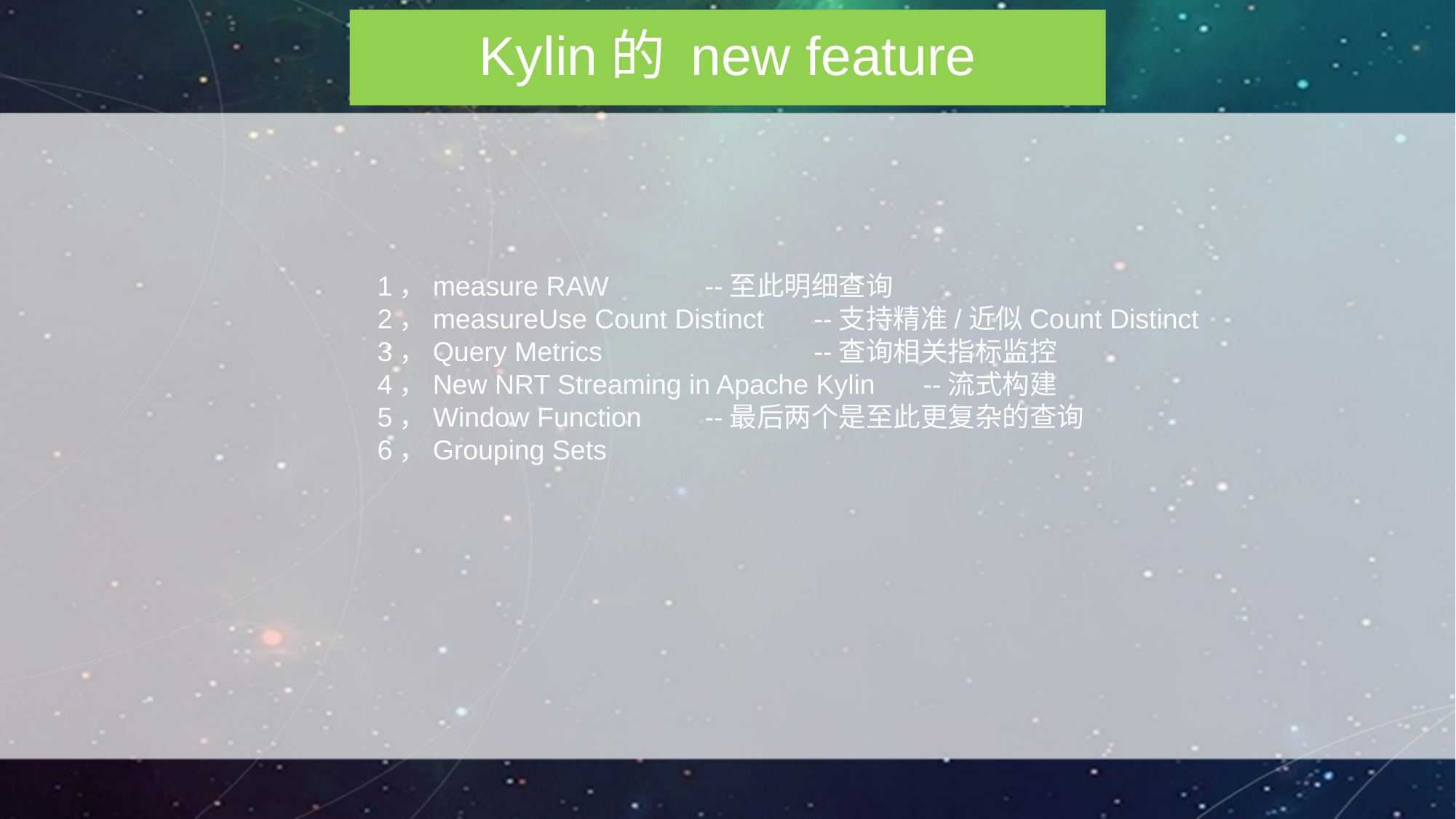

Kylin的 new feature
1，measure RAW	--至此明细查询
2，measureUse Count Distinct	--支持精准/近似Count Distinct
3，Query Metrics		--查询相关指标监控
4，New NRT Streaming in Apache Kylin	--流式构建
5，Window Function	--最后两个是至此更复杂的查询
6，Grouping Sets